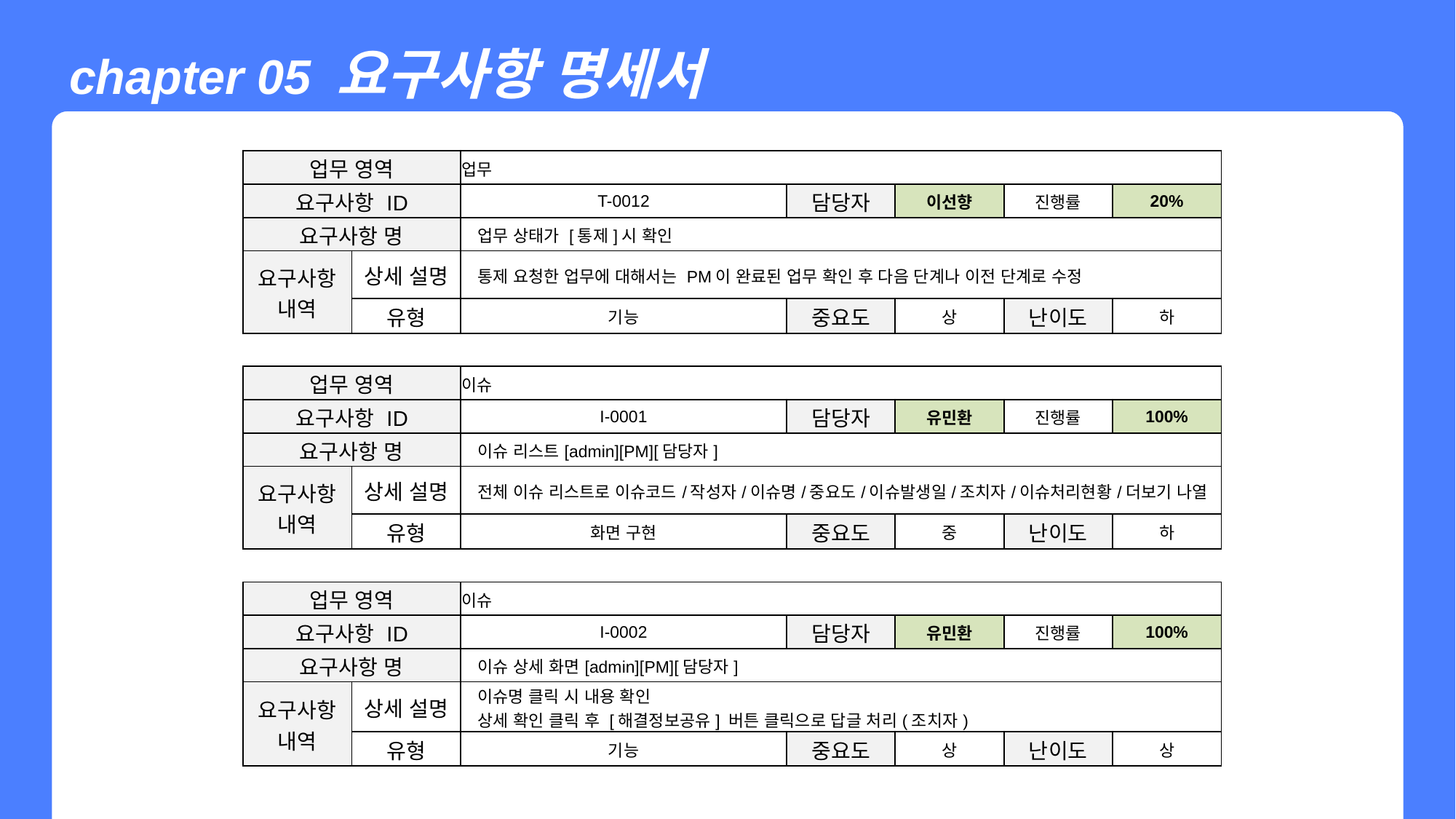

chapter 05 요구사항 명세서
| 업무 영역 |  | 업무 |  |  |  |  |  |  |
| --- | --- | --- | --- | --- | --- | --- | --- | --- |
| 요구사항 ID |  | T-0012 |  |  | 담당자 | 이선향 | 진행률 | 20% |
| 요구사항 명 |  | 업무 상태가 [통제]시 확인 |  |  |  |  |  |  |
| 요구사항 내역 | 상세 설명 | 통제 요청한 업무에 대해서는 PM이 완료된 업무 확인 후 다음 단계나 이전 단계로 수정 |  |  |  |  |  |  |
|  | 유형 | 기능 |  |  | 중요도 | 상 | 난이도 | 하 |
|  |  |  |  |  |  |  |  |  |
| 업무 영역 |  | 이슈 |  |  |  |  |  |  |
| 요구사항 ID |  | I-0001 |  |  | 담당자 | 유민환 | 진행률 | 100% |
| 요구사항 명 |  | 이슈 리스트[admin][PM][담당자] |  |  |  |  |  |  |
| 요구사항 내역 | 상세 설명 | 전체 이슈 리스트로 이슈코드/작성자/이슈명/중요도/이슈발생일/조치자/이슈처리현황/더보기 나열 |  |  |  |  |  |  |
|  | 유형 | 화면 구현 |  |  | 중요도 | 중 | 난이도 | 하 |
|  |  |  |  |  |  |  |  |  |
| 업무 영역 |  | 이슈 |  |  |  |  |  |  |
| 요구사항 ID |  | I-0002 |  |  | 담당자 | 유민환 | 진행률 | 100% |
| 요구사항 명 |  | 이슈 상세 화면[admin][PM][담당자] |  |  |  |  |  |  |
| 요구사항 내역 | 상세 설명 | 이슈명 클릭 시 내용 확인 상세 확인 클릭 후 [해결정보공유] 버튼 클릭으로 답글 처리(조치자) |  |  |  |  |  |  |
|  | 유형 | 기능 |  |  | 중요도 | 상 | 난이도 | 상 |